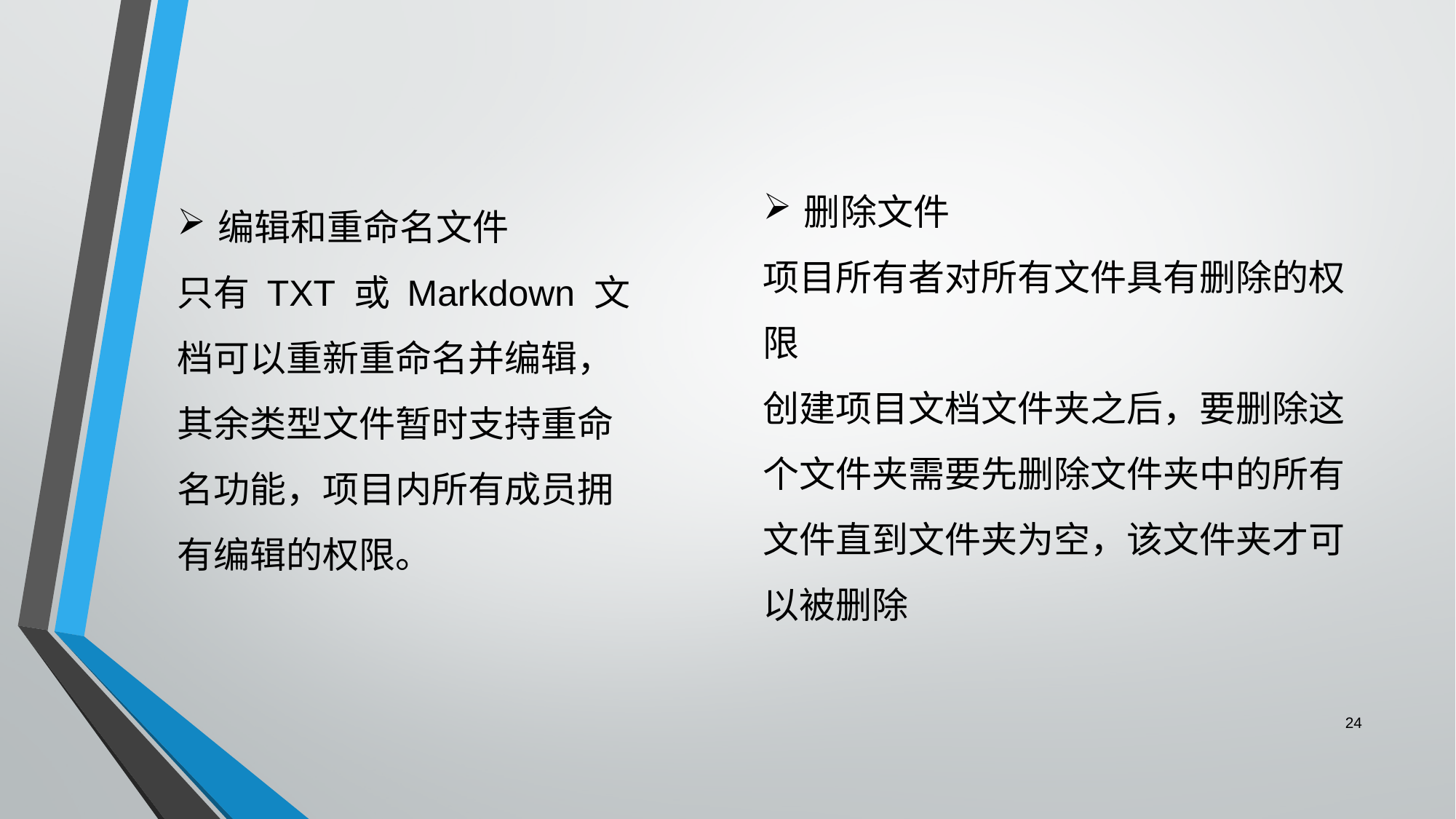

删除文件
项目所有者对所有文件具有删除的权限
创建项目文档文件夹之后，要删除这个文件夹需要先删除文件夹中的所有文件直到文件夹为空，该文件夹才可以被删除
编辑和重命名文件
只有 TXT 或 Markdown 文档可以重新重命名并编辑，其余类型文件暂时支持重命名功能，项目内所有成员拥有编辑的权限。
24